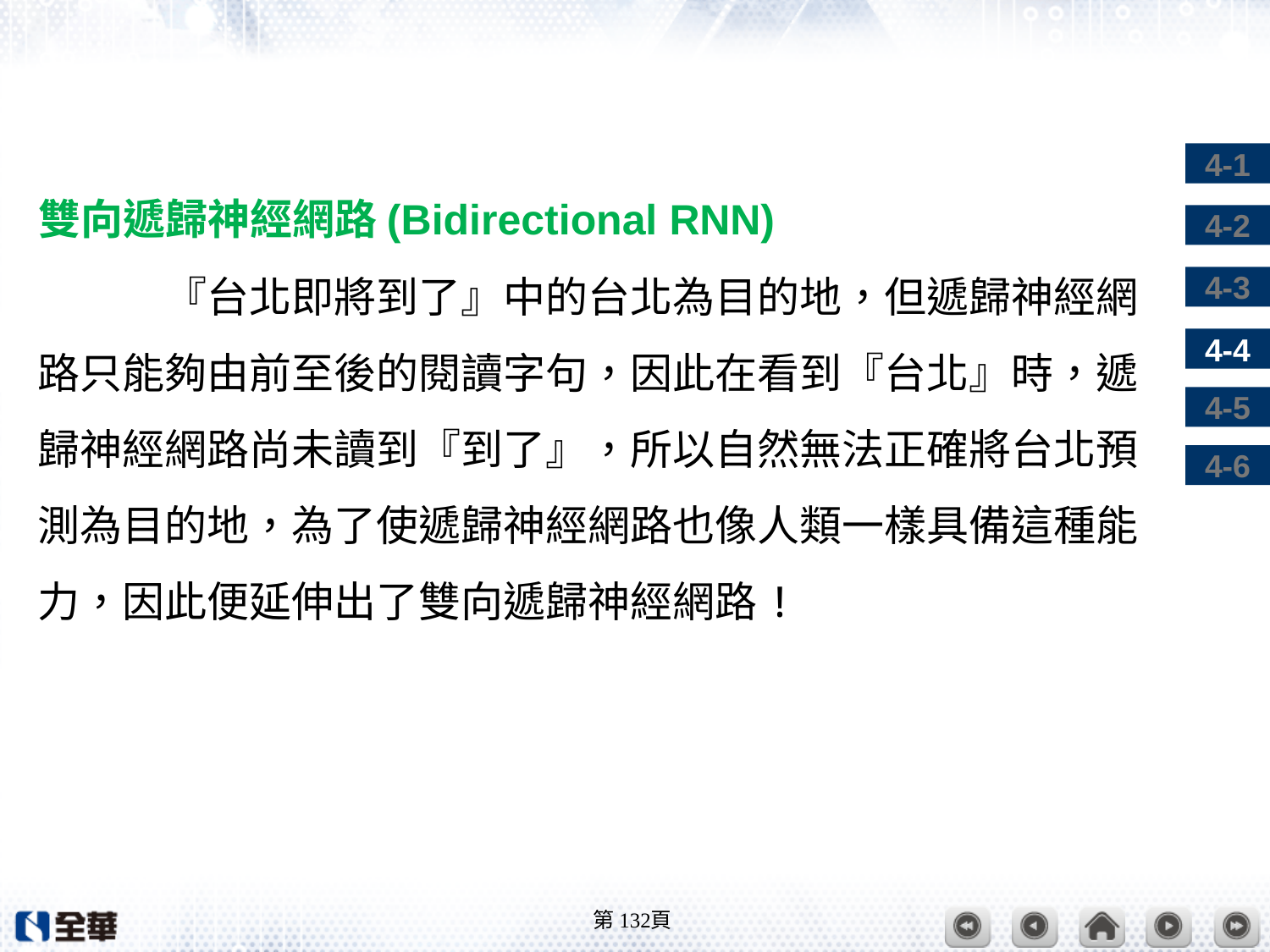

#
雙向遞歸神經網路(Bidirectional RNN)
	『台北即將到了』中的台北為目的地，但遞歸神經網路只能夠由前至後的閱讀字句，因此在看到『台北』時，遞歸神經網路尚未讀到『到了』，所以自然無法正確將台北預測為目的地，為了使遞歸神經網路也像人類一樣具備這種能力，因此便延伸出了雙向遞歸神經網路!